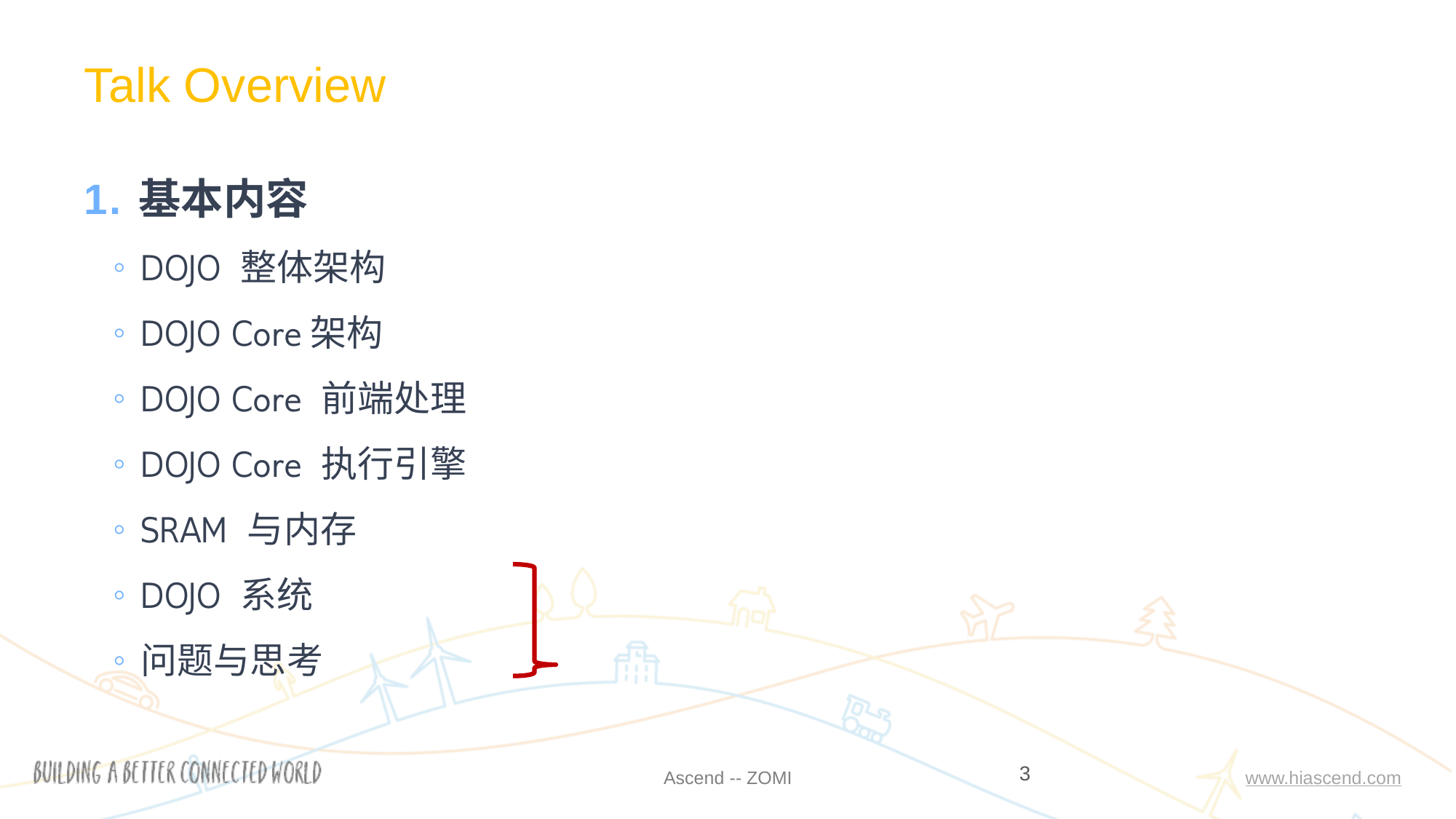

Talk Overview
基本内容
DOJO 整体架构
DOJO Core架构
DOJO Core 前端处理
DOJO Core 执行引擎
SRAM 与内存
DOJO 系统
问题与思考